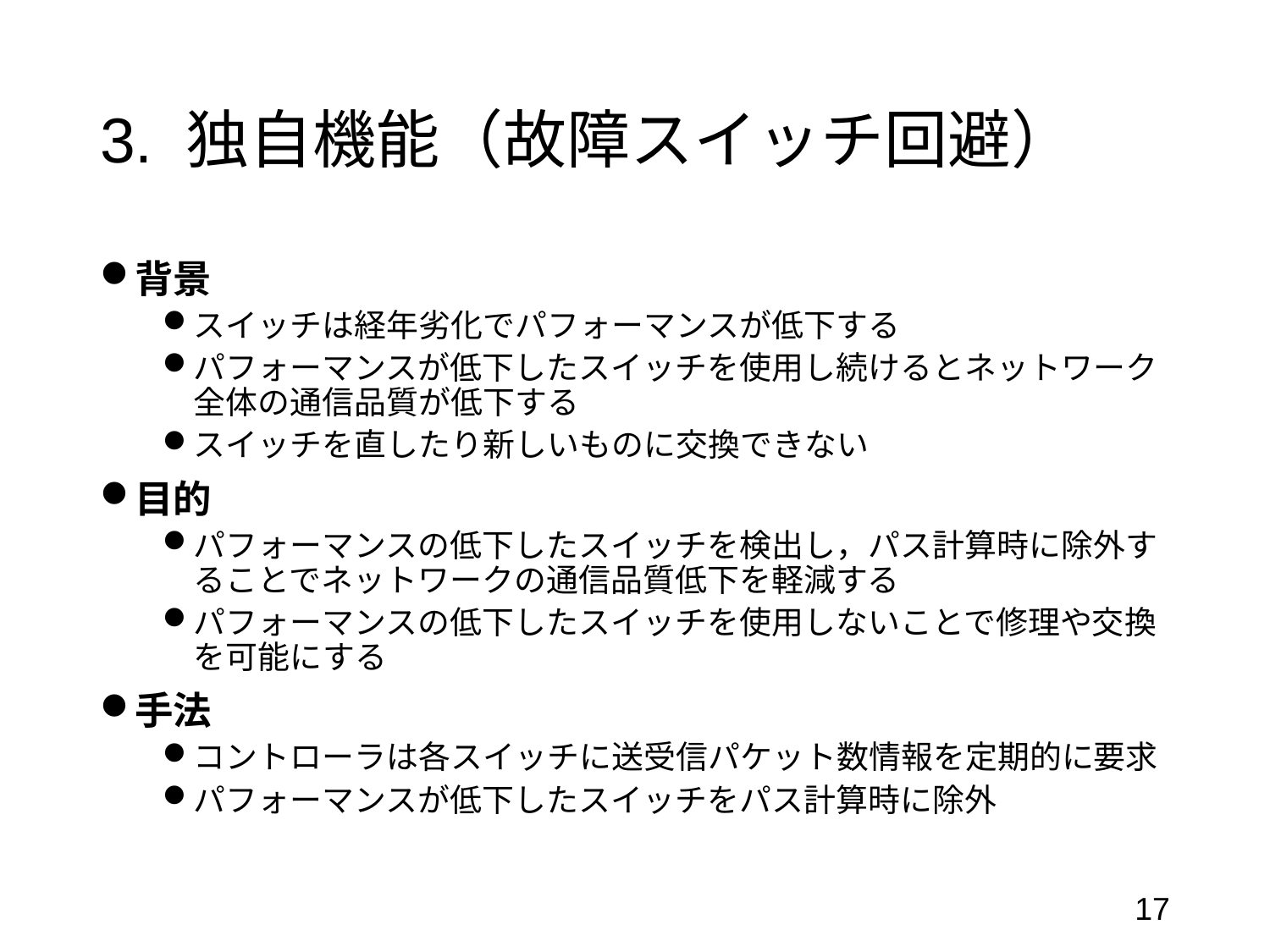

# 3. 独自機能（故障スイッチ回避）
背景
スイッチは経年劣化でパフォーマンスが低下する
パフォーマンスが低下したスイッチを使用し続けるとネットワーク全体の通信品質が低下する
スイッチを直したり新しいものに交換できない
目的
パフォーマンスの低下したスイッチを検出し，パス計算時に除外することでネットワークの通信品質低下を軽減する
パフォーマンスの低下したスイッチを使用しないことで修理や交換を可能にする
手法
コントローラは各スイッチに送受信パケット数情報を定期的に要求
パフォーマンスが低下したスイッチをパス計算時に除外
17